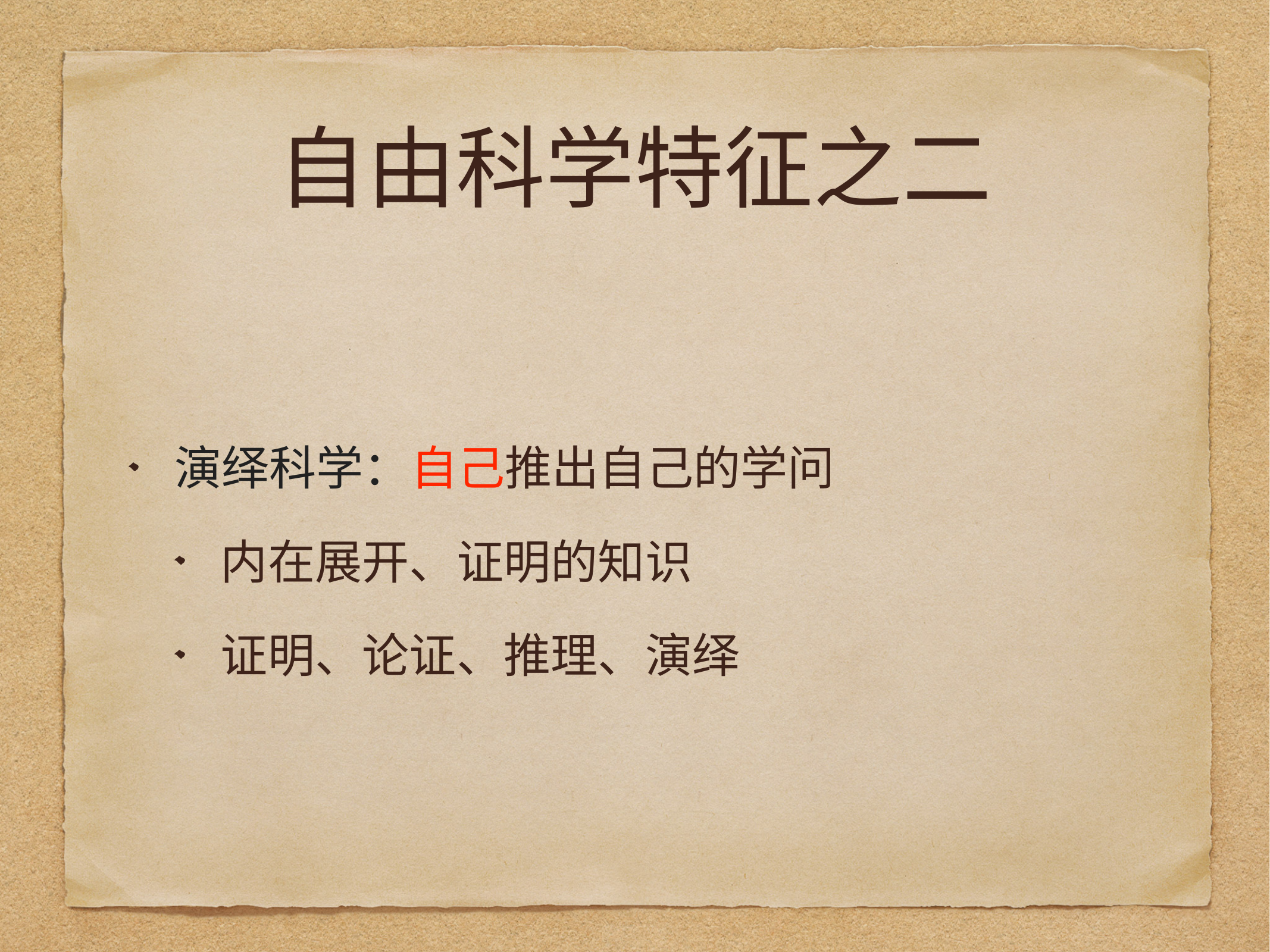

# 自由科学特征之二
演绎科学：自己推出自己的学问
内在展开、证明的知识
证明、论证、推理、演绎